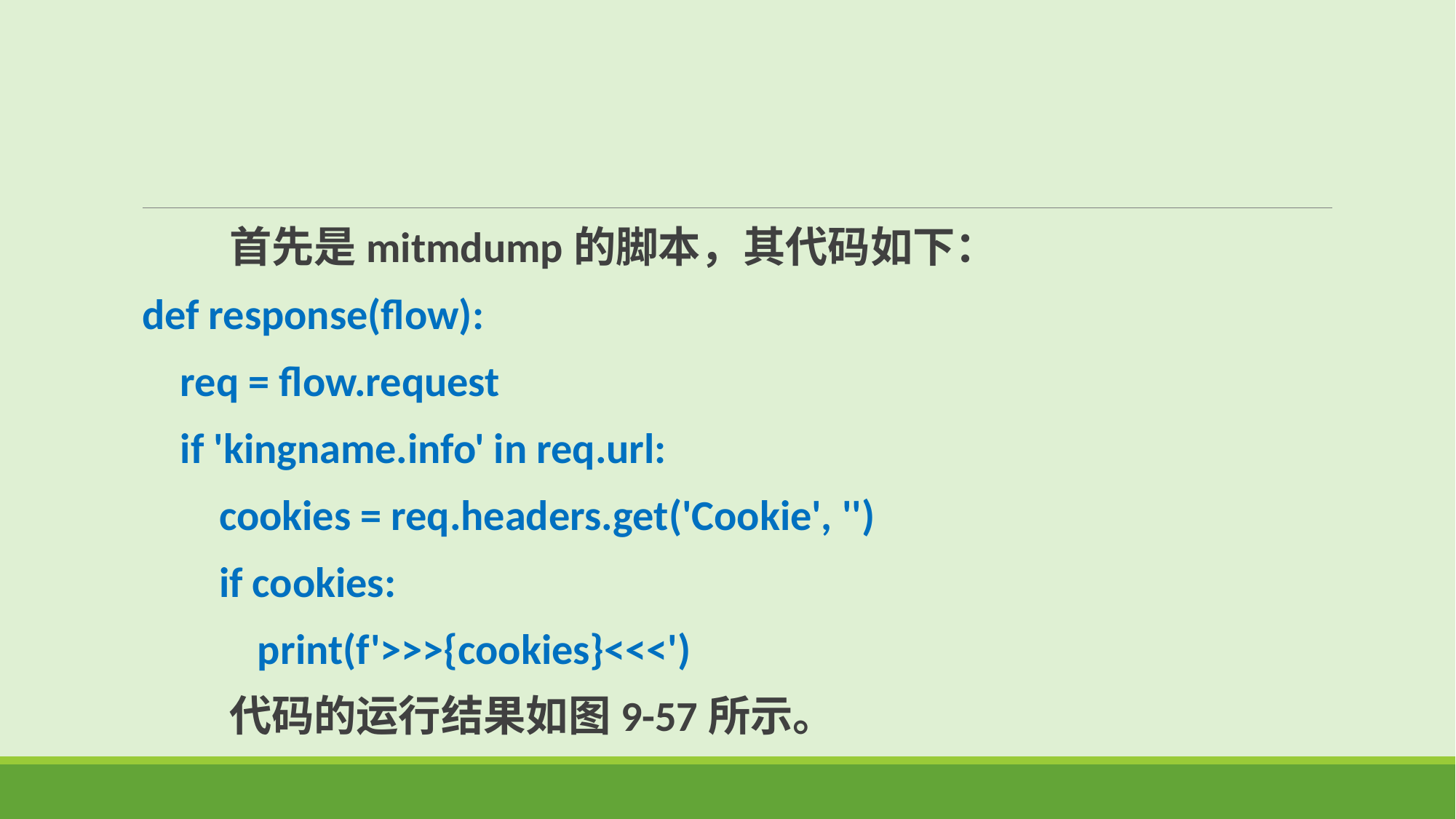

首先是mitmdump的脚本，其代码如下：
def response(flow):
    req = flow.request
    if 'kingname.info' in req.url:
        cookies = req.headers.get('Cookie', '')
        if cookies:
            print(f'>>>{cookies}<<<')
        代码的运行结果如图9-57所示。